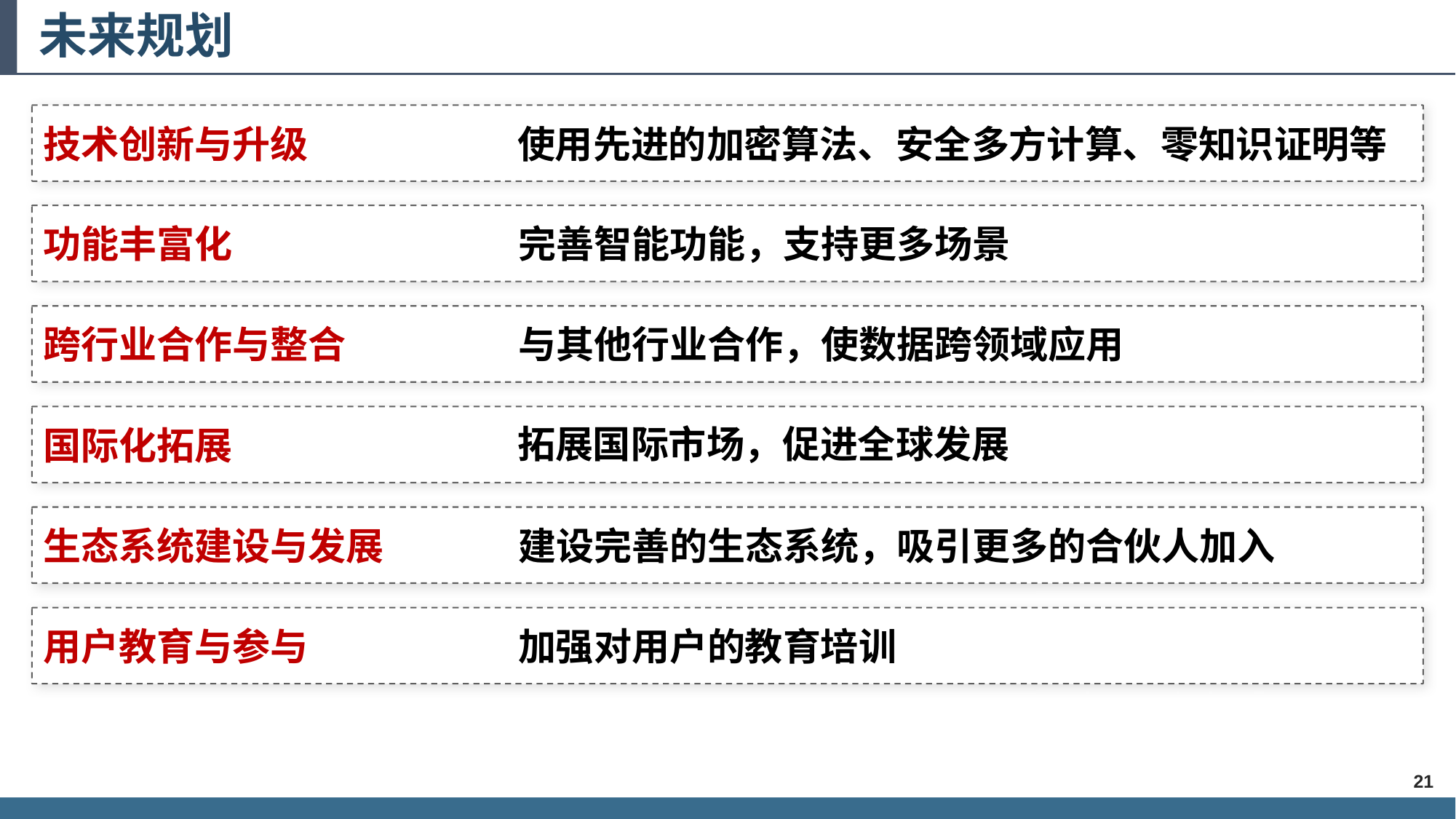

# 未来规划

技术创新与升级
使用先进的加密算法、安全多方计算、零知识证明等

功能丰富化
完善智能功能，支持更多场景

跨行业合作与整合
与其他行业合作，使数据跨领域应用

拓展国际市场，促进全球发展
国际化拓展

生态系统建设与发展
建设完善的生态系统，吸引更多的合伙人加入

用户教育与参与
加强对用户的教育培训